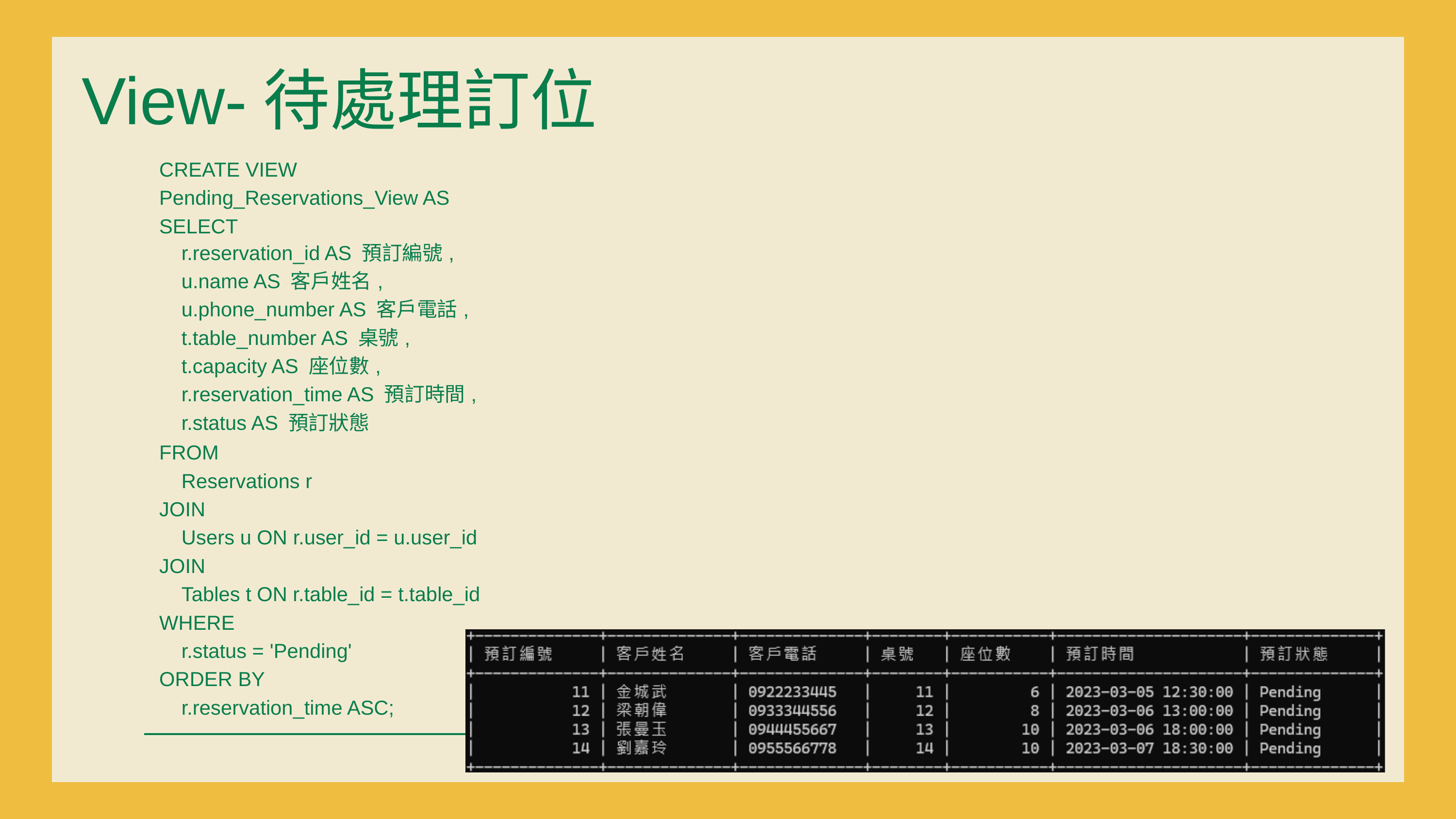

View-待處理訂位
| CREATE VIEW Pending\_Reservations\_View AS SELECT r.reservation\_id AS 預訂編號, u.name AS 客戶姓名, u.phone\_number AS 客戶電話, t.table\_number AS 桌號, t.capacity AS 座位數, r.reservation\_time AS 預訂時間, r.status AS 預訂狀態 FROM Reservations r JOIN Users u ON r.user\_id = u.user\_id JOIN Tables t ON r.table\_id = t.table\_id WHERE r.status = 'Pending' ORDER BY r.reservation\_time ASC; |
| --- |